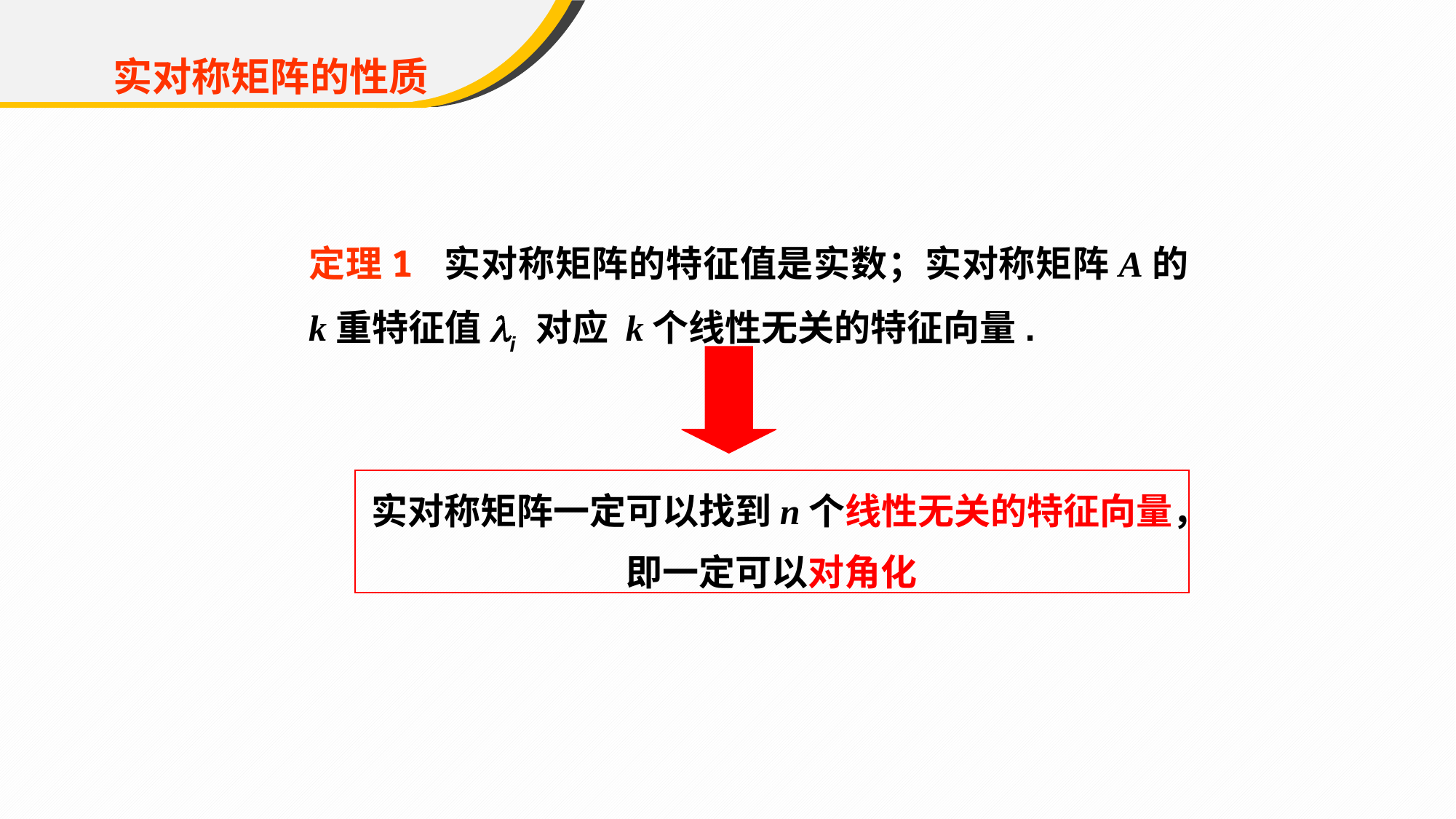

实对称矩阵的性质
定理1  实对称矩阵的特征值是实数；实对称矩阵A的 k重特征值λi  对应 k个线性无关的特征向量.

实对称矩阵一定可以找到n个线性无关的特征向量，
即一定可以对角化